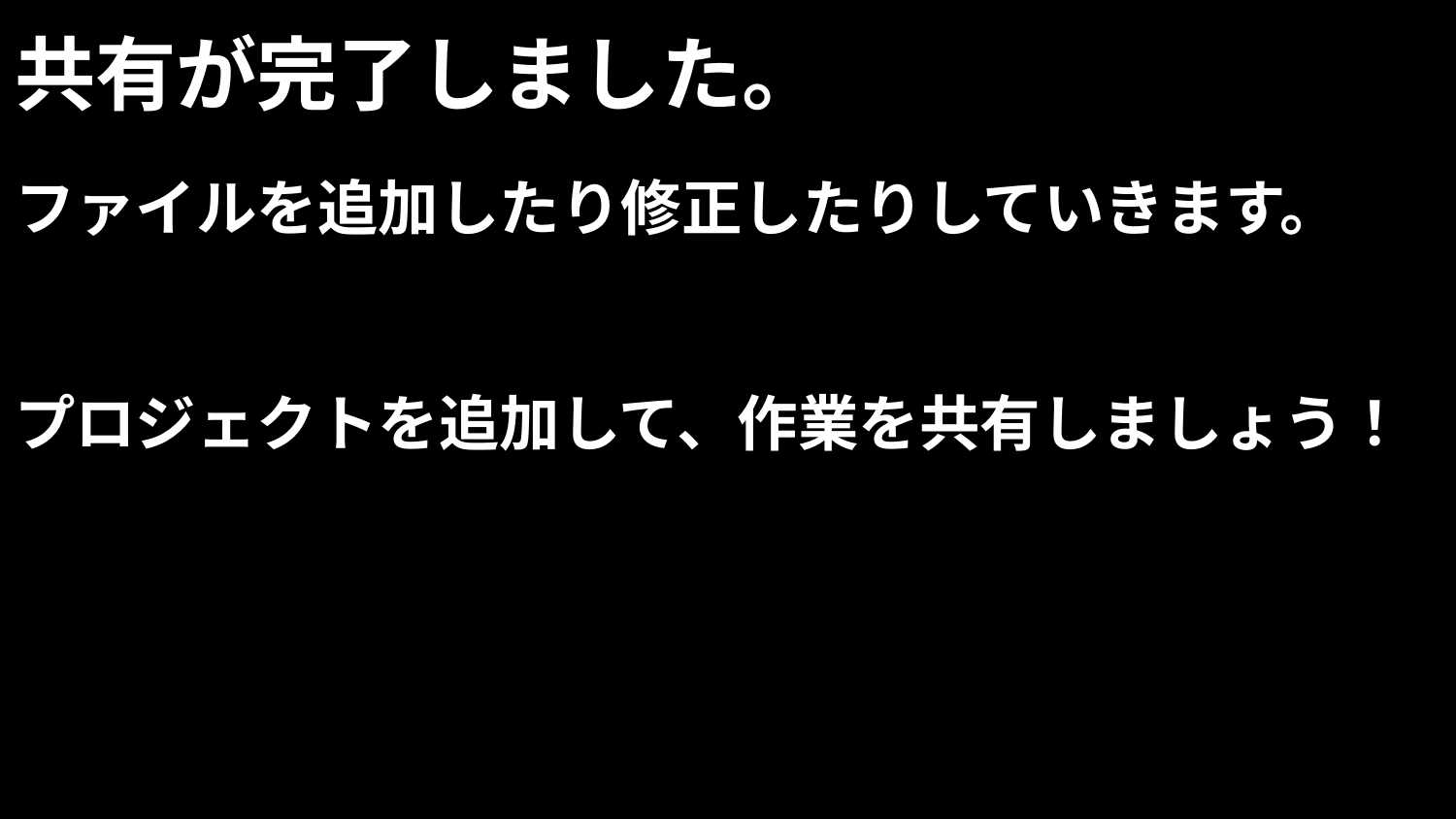

# 共有が完了しました。
ファイルを追加したり修正したりしていきます。

プロジェクトを追加して、作業を共有しましょう！